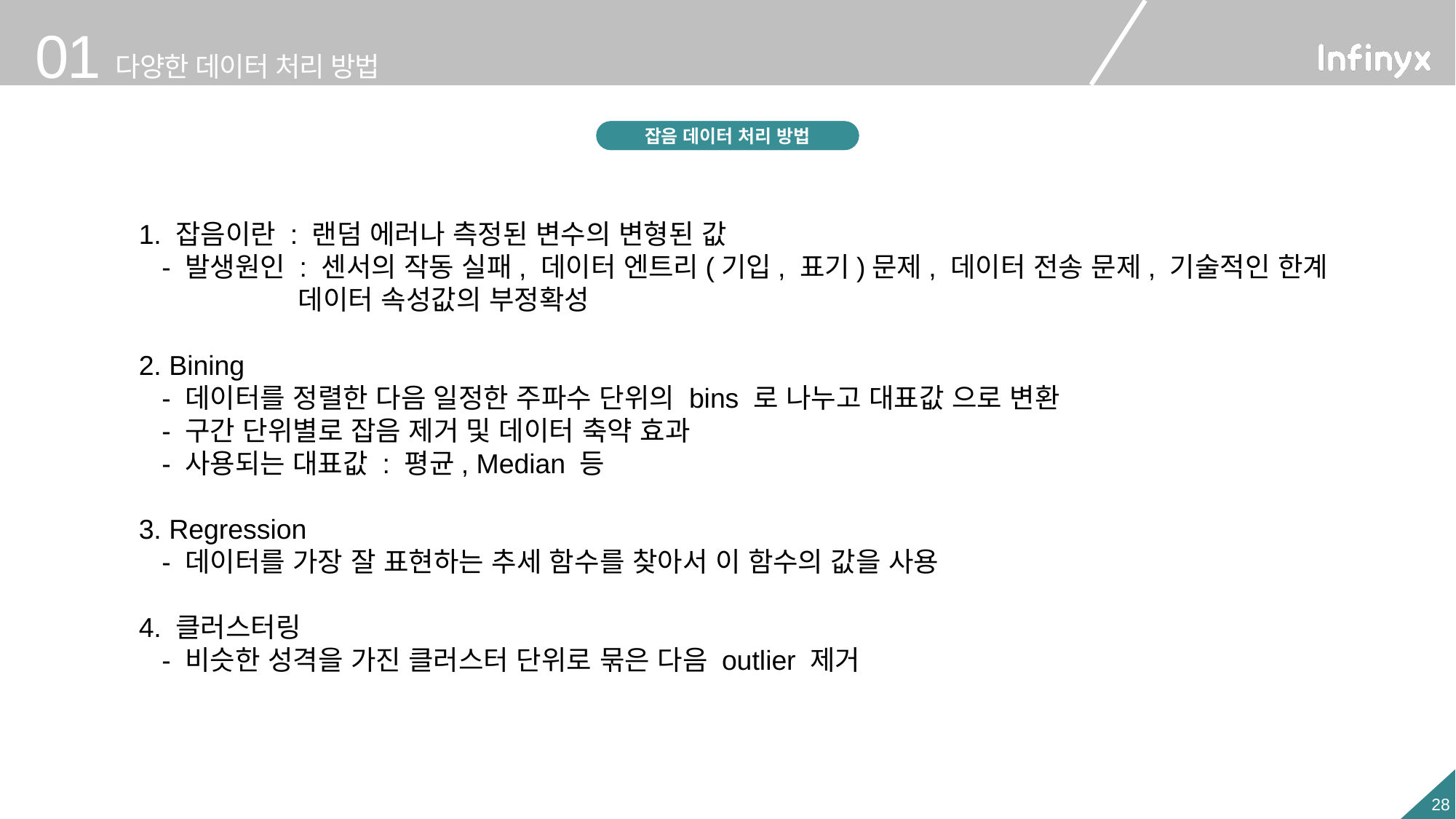

개요
잡음 데이터 처리 방법
1. 잡음이란 : 랜덤 에러나 측정된 변수의 변형된 값
   - 발생원인 : 센서의 작동 실패, 데이터 엔트리(기입, 표기)문제, 데이터 전송 문제, 기술적인 한계
                    데이터 속성값의 부정확성

2. Bining
   - 데이터를 정렬한 다음 일정한 주파수 단위의 bins 로 나누고 대표값 으로 변환
   - 구간 단위별로 잡음 제거 및 데이터 축약 효과
   - 사용되는 대표값 : 평균, Median 등

3. Regression
   - 데이터를 가장 잘 표현하는 추세 함수를 찾아서 이 함수의 값을 사용

4. 클러스터링
   - 비슷한 성격을 가진 클러스터 단위로 묶은 다음 outlier 제거